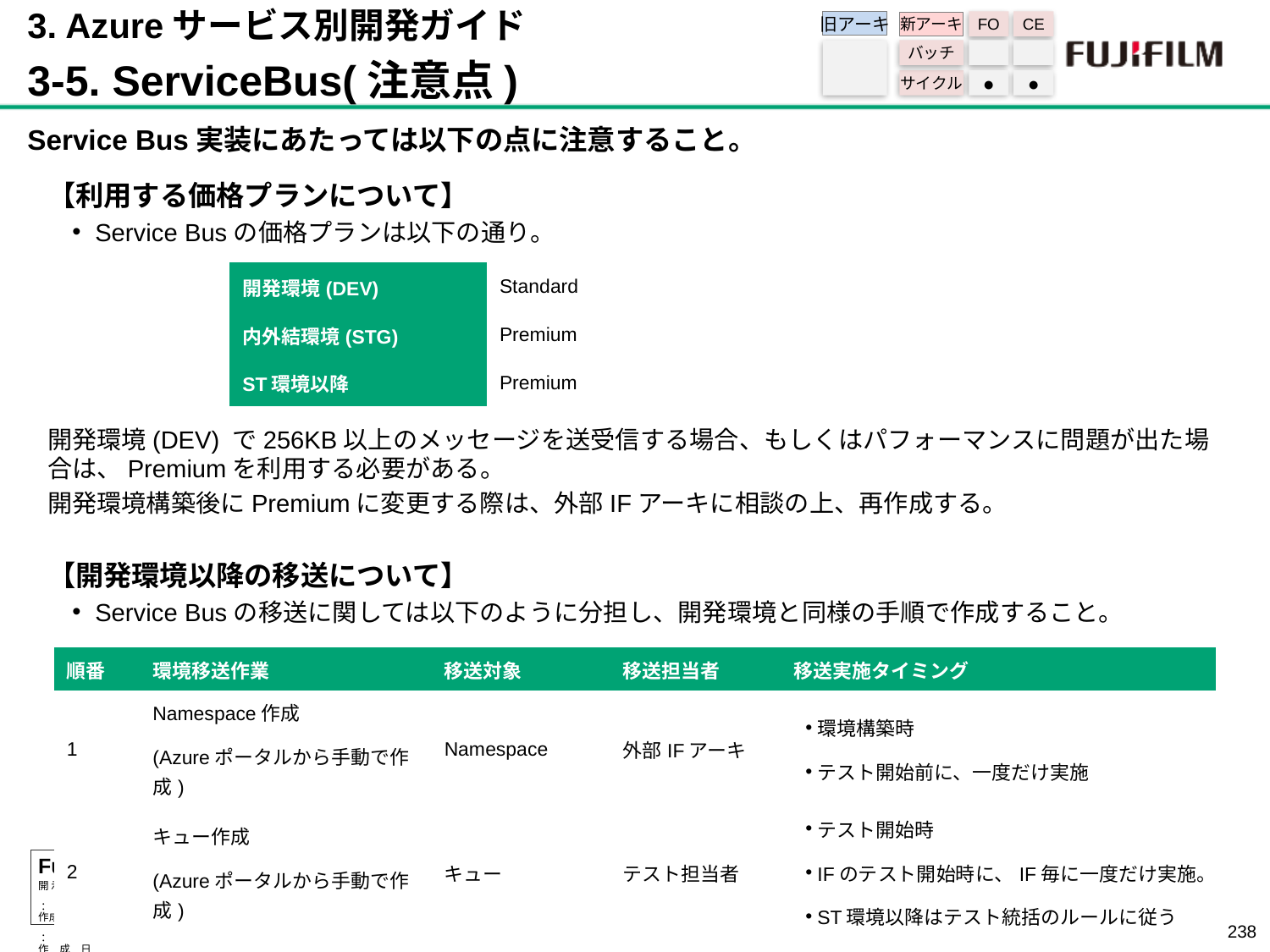

3. Azureサービス別開発ガイド
3-5. ServiceBus(注意点)
旧アーキ
FO
CE
新アーキ
バッチ

サイクル
●
●

Service Bus実装にあたっては以下の点に注意すること。

【利用する価格プランについて】
Service Busの価格プランは以下の通り。

開発環境(DEV) で256KB以上のメッセージを送受信する場合、もしくはパフォーマンスに問題が出た場合は、Premiumを利用する必要がある。
開発環境構築後にPremiumに変更する際は、外部IFアーキに相談の上、再作成する。​

【開発環境以降の移送について】
Service Busの移送に関しては以下のように分担し、開発環境と同様の手順で作成すること。
| 開発環境(DEV) | Standard​ |
| --- | --- |
| 内外結環境(STG) | Premium |
| ST環境以降 | Premium |
| 順番 | 環境移送作業 | 移送対象 | 移送担当者 | 移送実施タイミング |
| --- | --- | --- | --- | --- |
| 1 | Namespace作成 (Azureポータルから手動で作成) | Namespace | 外部IFアーキ | 環境構築時 テスト開始前に、一度だけ実施 |
| 2 | キュー作成 (Azureポータルから手動で作成) | キュー | テスト担当者 | テスト開始時 IFのテスト開始時に、IF毎に一度だけ実施。 ST環境以降はテスト統括のルールに従う |
238